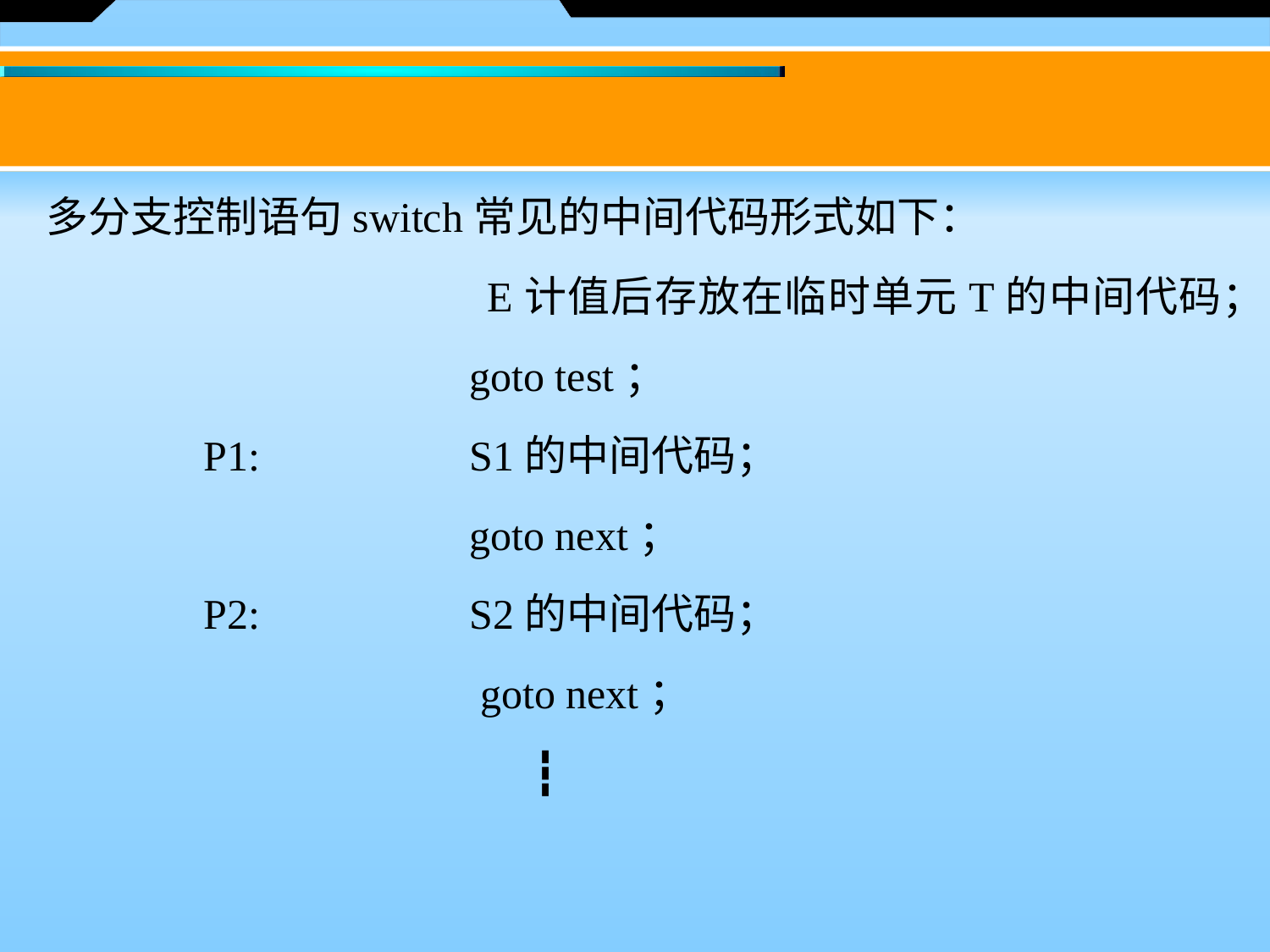

多分支控制语句switch常见的中间代码形式如下：
		                E计值后存放在临时单元T的中间代码；
           		                goto test；
　           P1:     	    S1的中间代码；
                    	                goto next；
　           P2:     	    S2的中间代码；
           		                 goto next；
                                              ┇